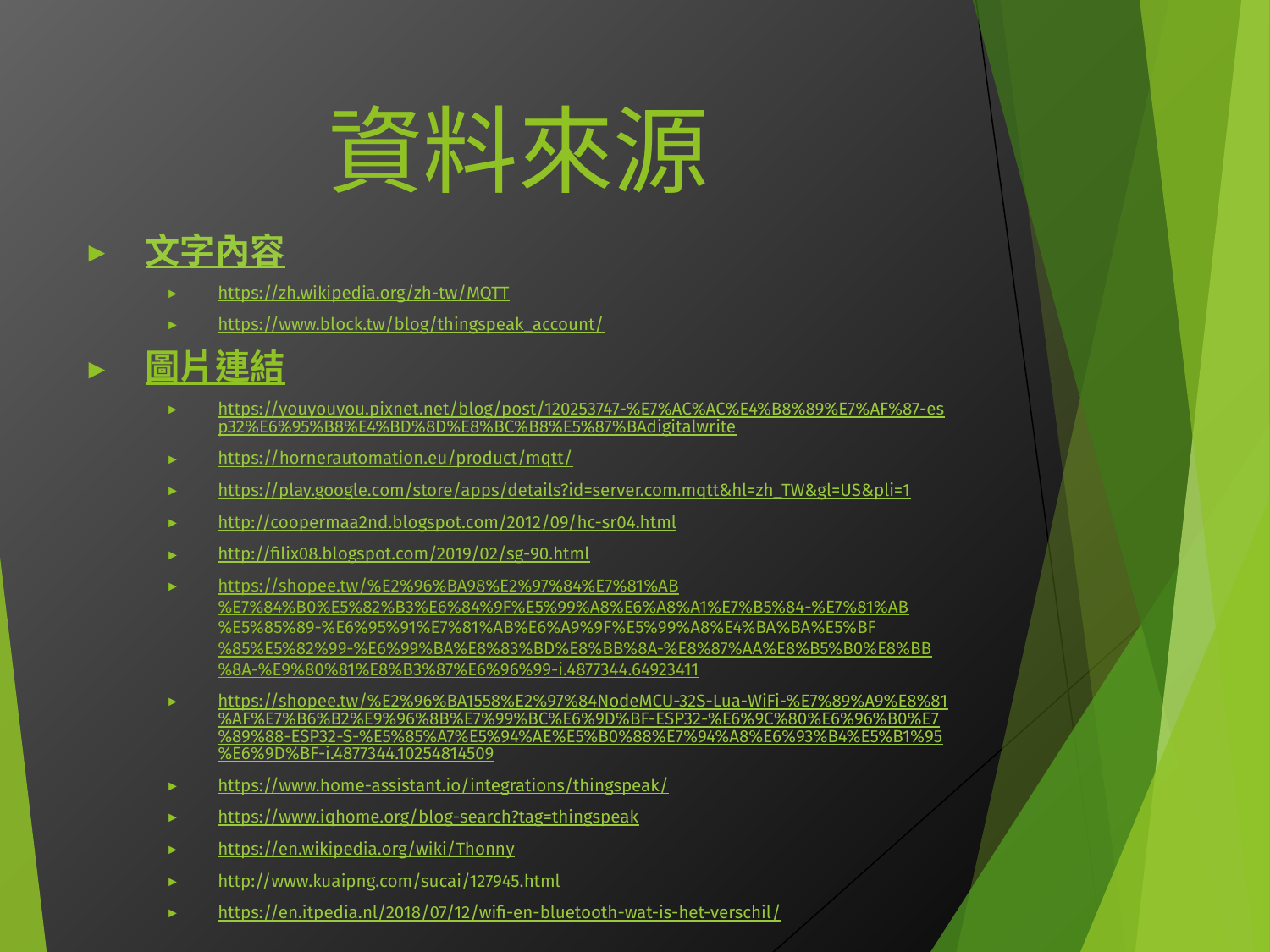

# 資料來源
文字內容
https://zh.wikipedia.org/zh-tw/MQTT
https://www.block.tw/blog/thingspeak_account/
圖片連結
https://youyouyou.pixnet.net/blog/post/120253747-%E7%AC%AC%E4%B8%89%E7%AF%87-esp32%E6%95%B8%E4%BD%8D%E8%BC%B8%E5%87%BAdigitalwrite
https://hornerautomation.eu/product/mqtt/
https://play.google.com/store/apps/details?id=server.com.mqtt&hl=zh_TW&gl=US&pli=1
http://coopermaa2nd.blogspot.com/2012/09/hc-sr04.html
http://filix08.blogspot.com/2019/02/sg-90.html
https://shopee.tw/%E2%96%BA98%E2%97%84%E7%81%AB%E7%84%B0%E5%82%B3%E6%84%9F%E5%99%A8%E6%A8%A1%E7%B5%84-%E7%81%AB%E5%85%89-%E6%95%91%E7%81%AB%E6%A9%9F%E5%99%A8%E4%BA%BA%E5%BF%85%E5%82%99-%E6%99%BA%E8%83%BD%E8%BB%8A-%E8%87%AA%E8%B5%B0%E8%BB%8A-%E9%80%81%E8%B3%87%E6%96%99-i.4877344.64923411
https://shopee.tw/%E2%96%BA1558%E2%97%84NodeMCU-32S-Lua-WiFi-%E7%89%A9%E8%81%AF%E7%B6%B2%E9%96%8B%E7%99%BC%E6%9D%BF-ESP32-%E6%9C%80%E6%96%B0%E7%89%88-ESP32-S-%E5%85%A7%E5%94%AE%E5%B0%88%E7%94%A8%E6%93%B4%E5%B1%95%E6%9D%BF-i.4877344.10254814509
https://www.home-assistant.io/integrations/thingspeak/
https://www.iqhome.org/blog-search?tag=thingspeak
https://en.wikipedia.org/wiki/Thonny
http://www.kuaipng.com/sucai/127945.html
https://en.itpedia.nl/2018/07/12/wifi-en-bluetooth-wat-is-het-verschil/